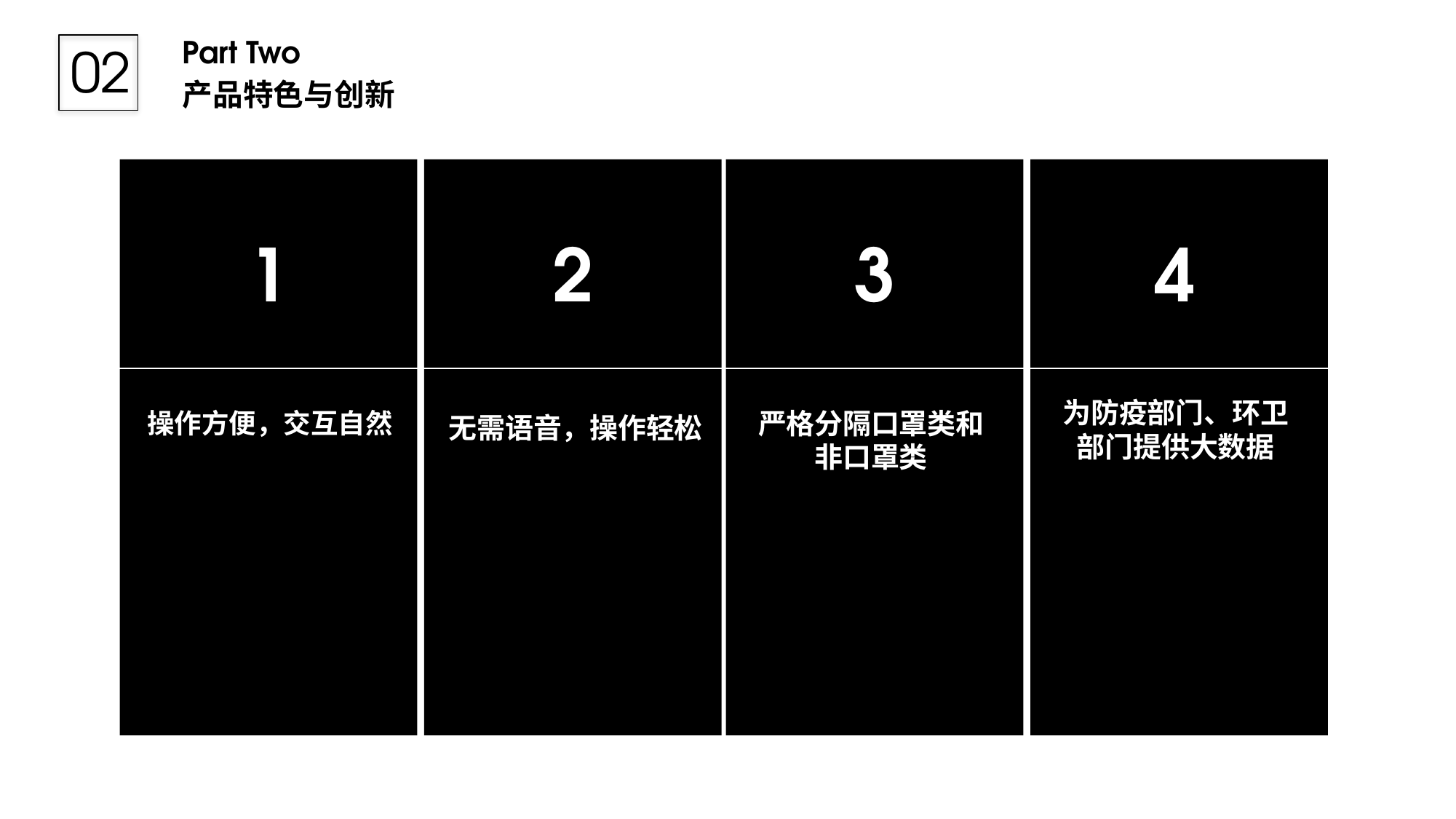

Part Two
产品特色与创新
02

为防疫部门、环卫部门提供大数据

严格分隔口罩类和非口罩类

无需语音，操作轻松

操作方便，交互自然

1
2
3
4